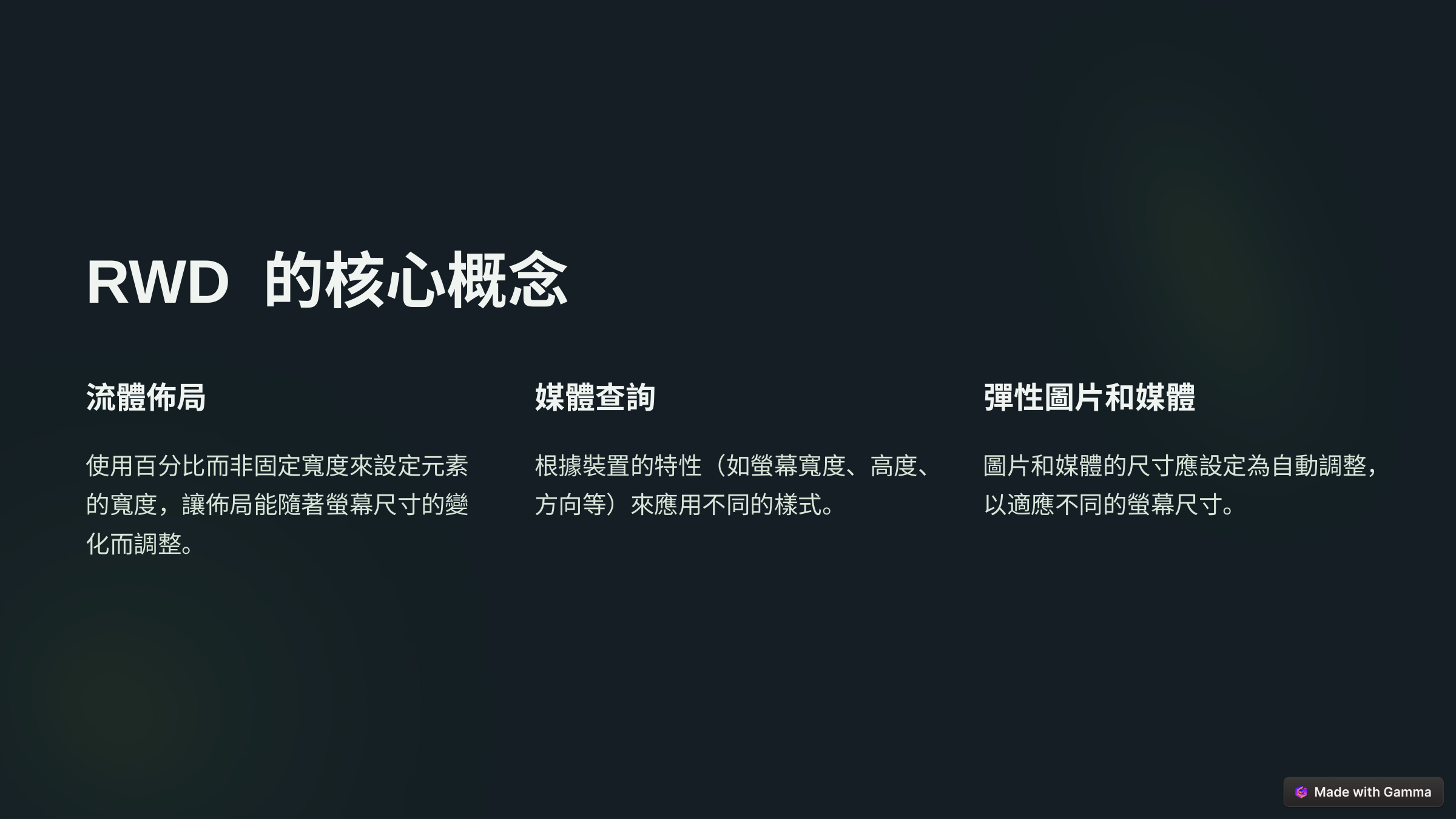

RWD 的核心概念
流體佈局
媒體查詢
彈性圖片和媒體
使用百分比而非固定寬度來設定元素的寬度，讓佈局能隨著螢幕尺寸的變化而調整。
根據裝置的特性（如螢幕寬度、高度、方向等）來應用不同的樣式。
圖片和媒體的尺寸應設定為自動調整，以適應不同的螢幕尺寸。